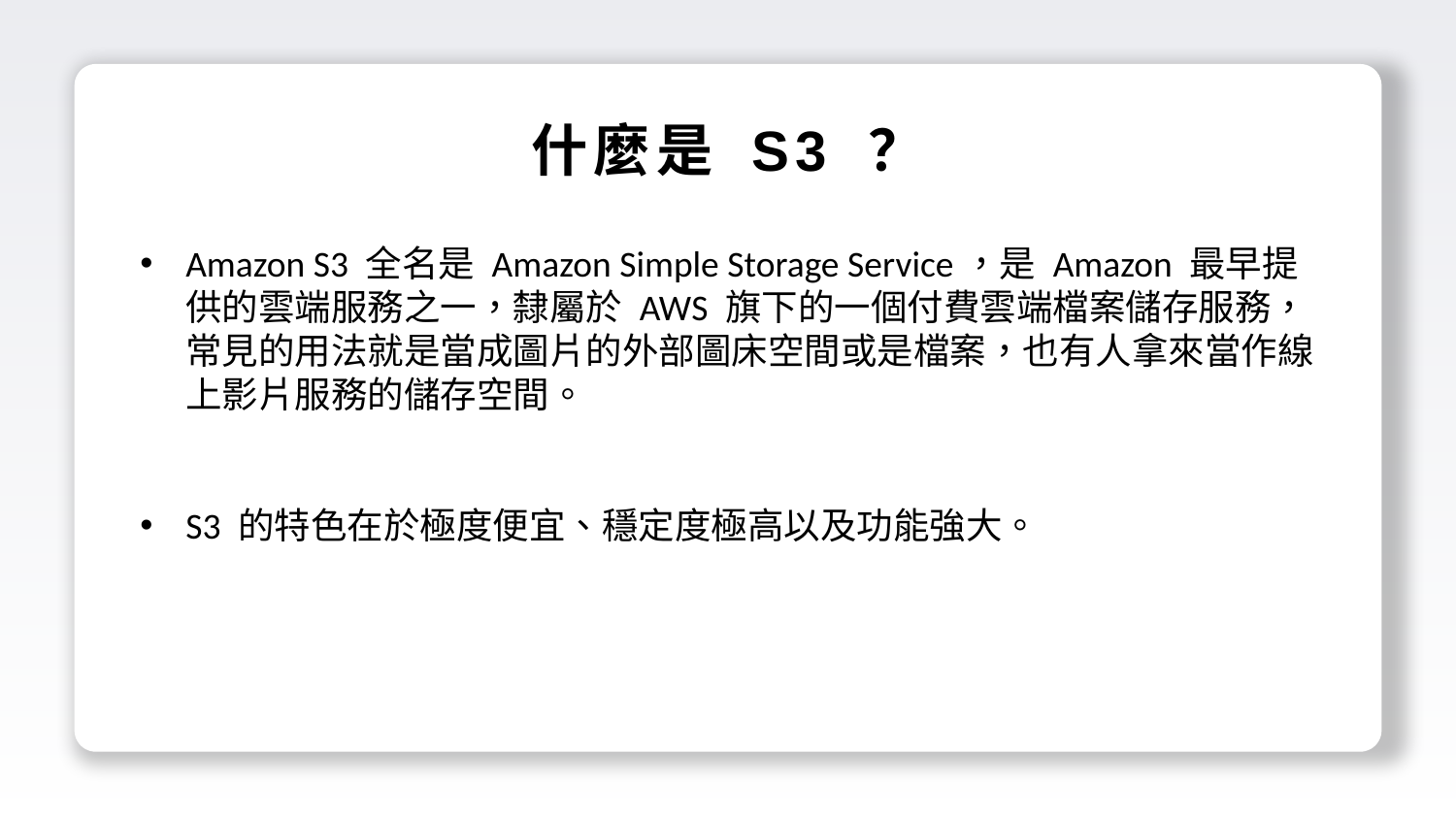

什麼是 S3 ？
Amazon S3 全名是 Amazon Simple Storage Service，是 Amazon 最早提供的雲端服務之一，隸屬於 AWS 旗下的一個付費雲端檔案儲存服務，常見的用法就是當成圖片的外部圖床空間或是檔案，也有人拿來當作線上影片服務的儲存空間。

S3 的特色在於極度便宜、穩定度極高以及功能強大。